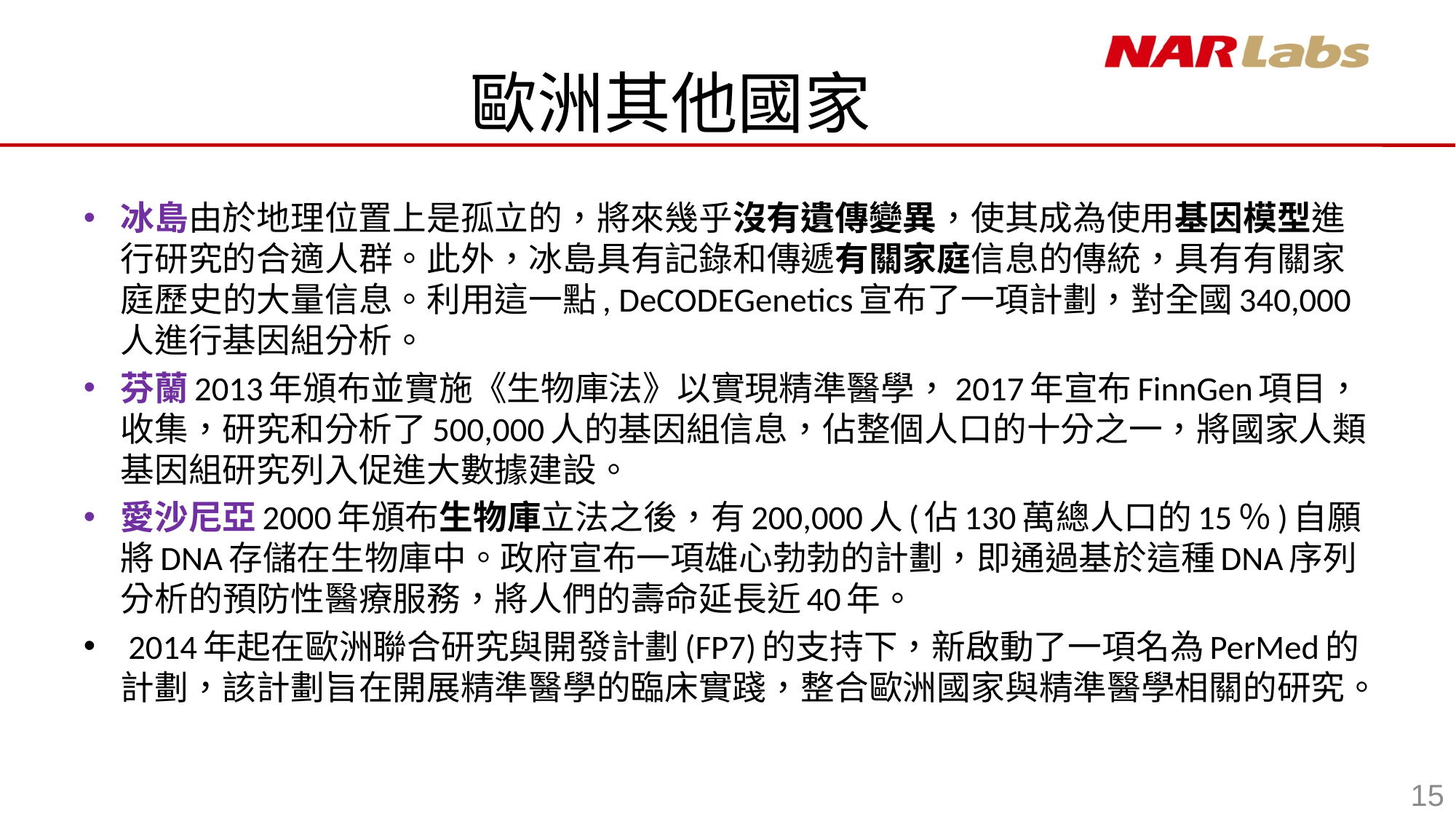

# 歐洲其他國家
冰島由於地理位置上是孤立的，將來幾乎沒有遺傳變異，使其成為使用基因模型進行研究的合適人群。此外，冰島具有記錄和傳遞有關家庭信息的傳統，具有有關家庭歷史的大量信息。利用這一點, DeCODEGenetics宣布了一項計劃，對全國340,000人進行基因組分析。
芬蘭2013年頒布並實施《生物庫法》以實現精準醫學，2017年宣布FinnGen項目，收集，研究和分析了500,000人的基因組信息，佔整個人口的十分之一，將國家人類基因組研究列入促進大數據建設。
愛沙尼亞2000年頒布生物庫立法之後，有200,000人(佔130萬總人口的15％)自願將DNA存儲在生物庫中。政府宣布一項雄心勃勃的計劃，即通過基於這種DNA序列分析的預防性醫療服務，將人們的壽命延長近40年。
 2014年起在歐洲聯合研究與開發計劃(FP7)的支持下，新啟動了一項名為PerMed的計劃，該計劃旨在開展精準醫學的臨床實踐，整合歐洲國家與精準醫學相關的研究。

15